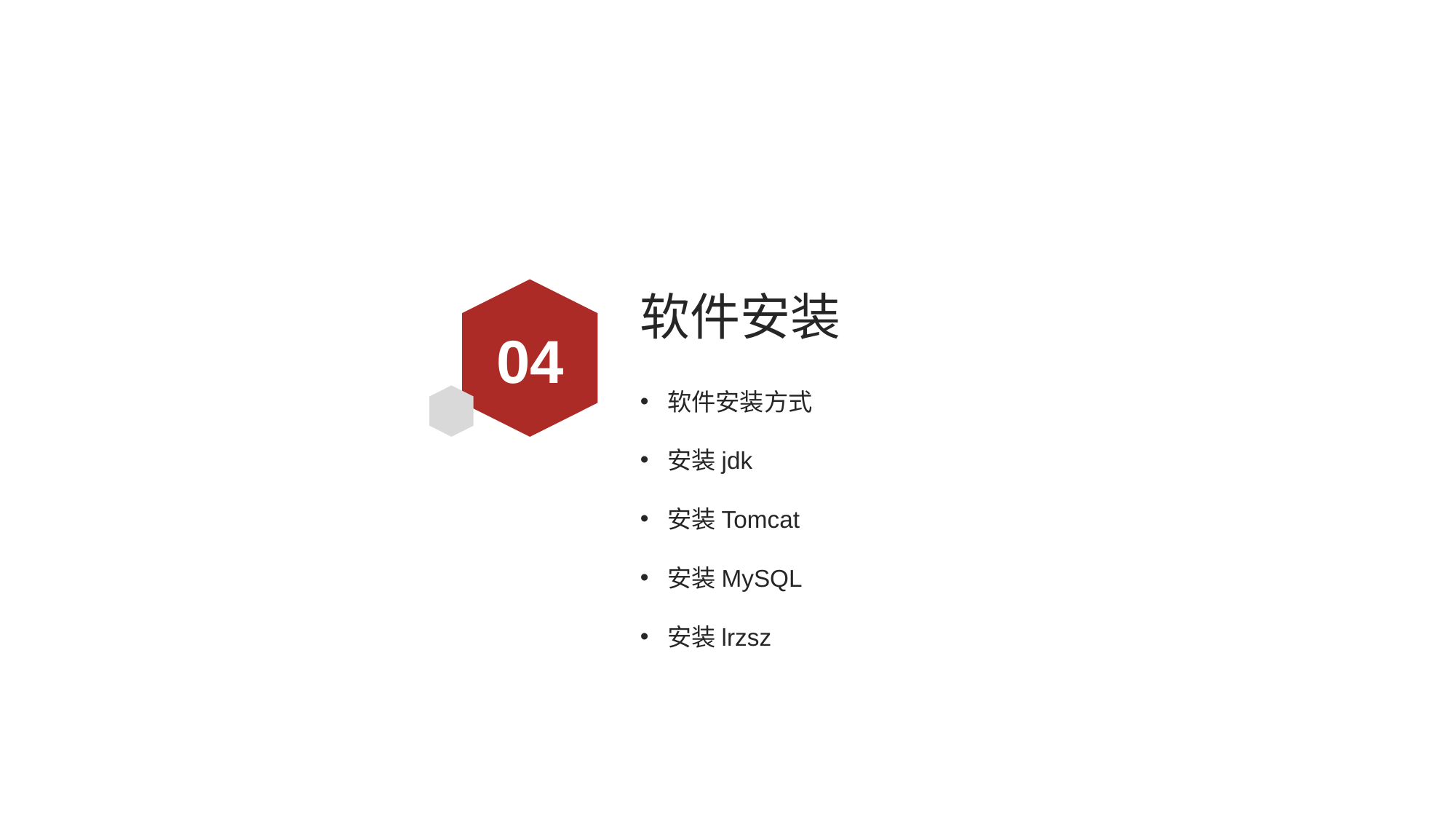

# 软件安装
04
软件安装方式
安装jdk
安装Tomcat
安装MySQL
安装lrzsz